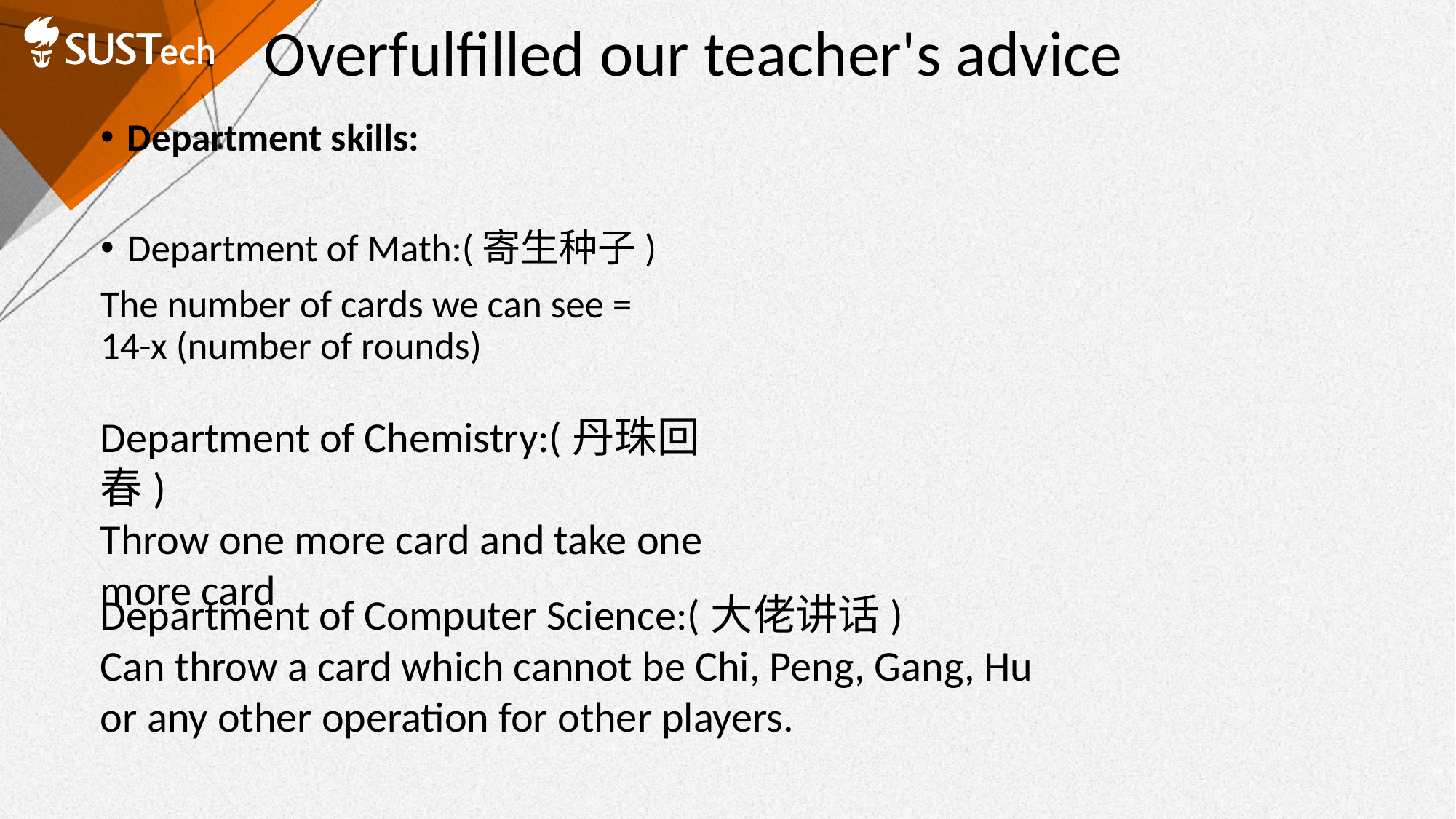

# Overfulfilled our teacher's advice
Department skills:

Department of Math:(寄生种子)
The number of cards we can see = 14-x (number of rounds)

Department of Chemistry:(丹珠回春)
Throw one more card and take one more card
Department of Computer Science:(大佬讲话)
Can throw a card which cannot be Chi, Peng, Gang, Hu or any other operation for other players.